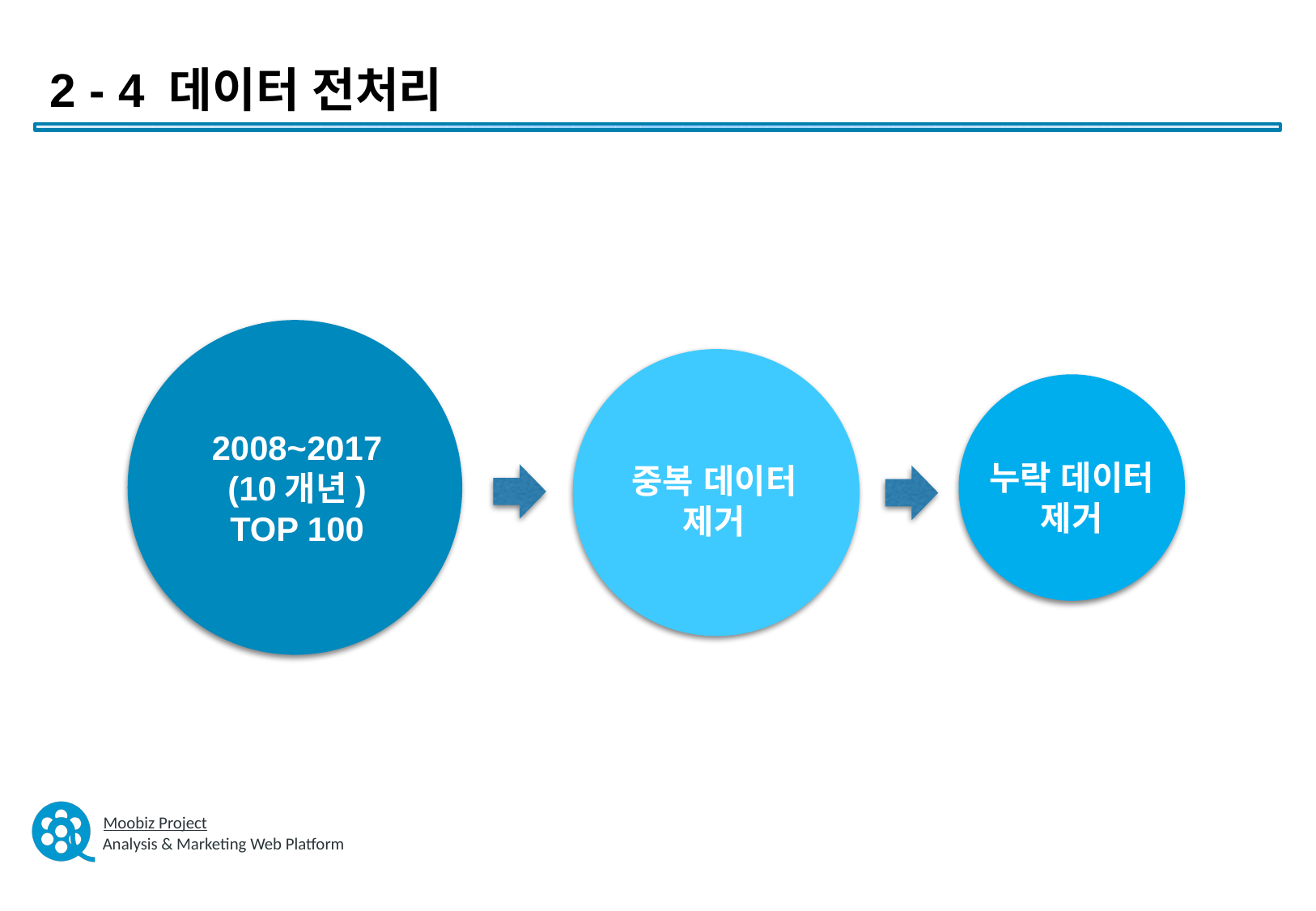

2 - 4 데이터 전처리

2008~2017
(10개년)
TOP 100
누락 데이터 제거
중복 데이터 제거